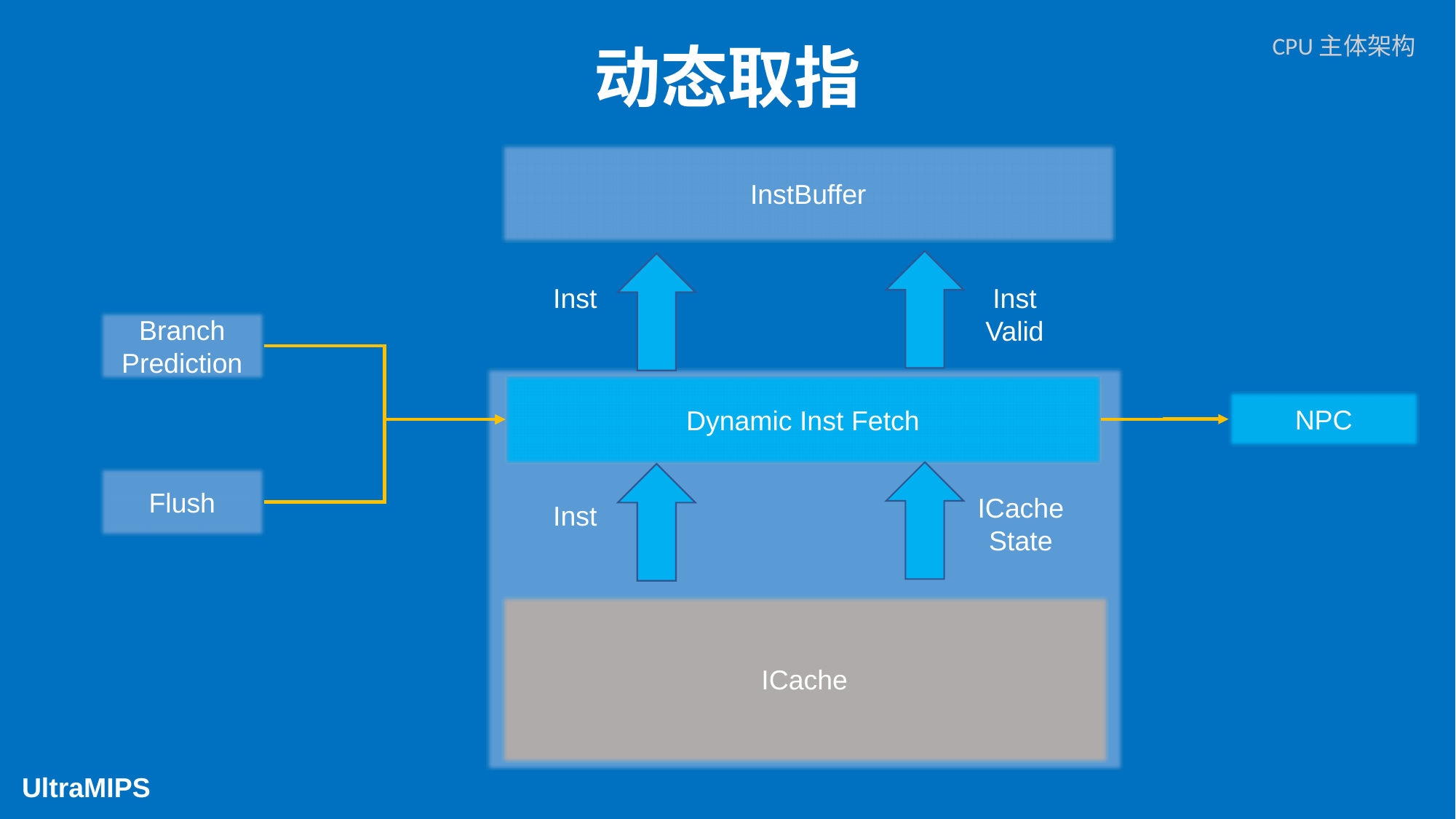

# 动态取指
CPU主体架构
InstBuffer

Inst
Inst
Valid
Branch Prediction

Dynamic Inst Fetch
NPC

Flush
ICache
State
Inst
ICache
UltraMIPS